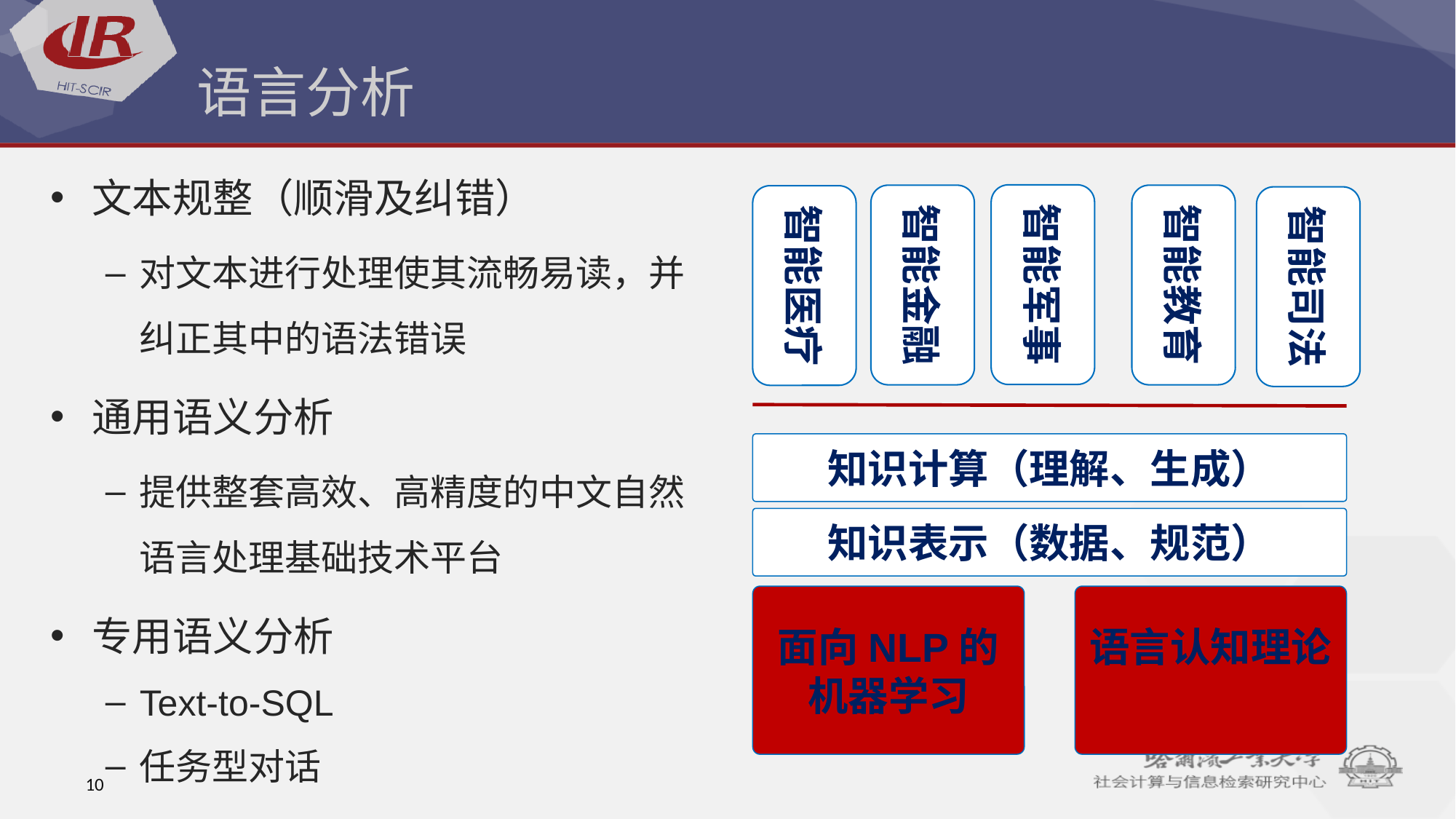

# 语言分析
文本规整（顺滑及纠错）
对文本进行处理使其流畅易读，并纠正其中的语法错误
通用语义分析
提供整套高效、高精度的中文自然语言处理基础技术平台
专用语义分析
Text-to-SQL
任务型对话

智能军事
智能金融
智能教育
智能医疗
智能司法
知识计算（理解、生成）
语言认知理论

面向NLP的
机器学习
知识表示（数据、规范）
10